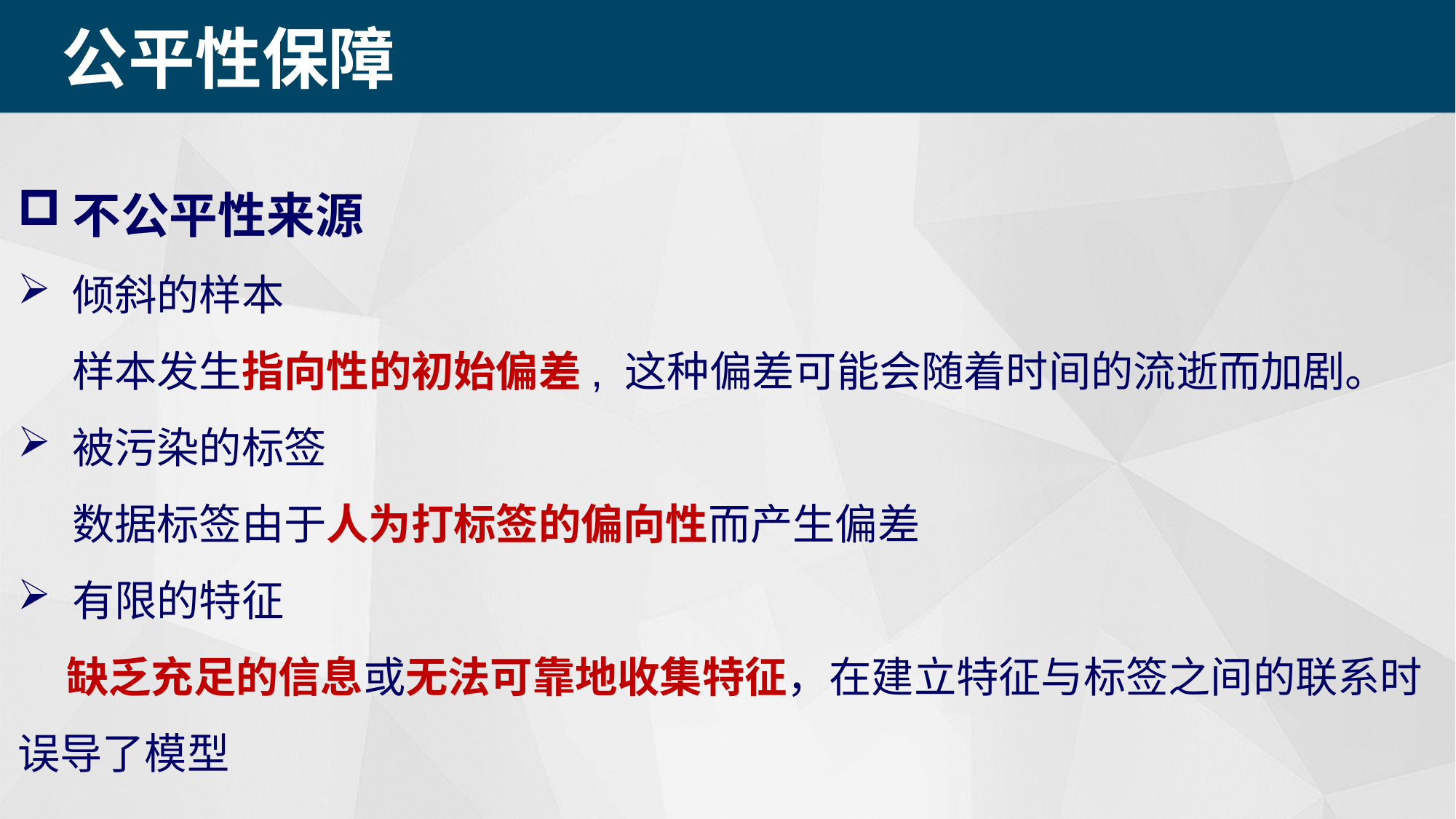

公平性保障
不公平性来源
倾斜的样本
样本发生指向性的初始偏差, 这种偏差可能会随着时间的流逝而加剧。
被污染的标签
数据标签由于人为打标签的偏向性而产生偏差
有限的特征
    缺乏充足的信息或无法可靠地收集特征，在建立特征与标签之间的联系时误导了模型